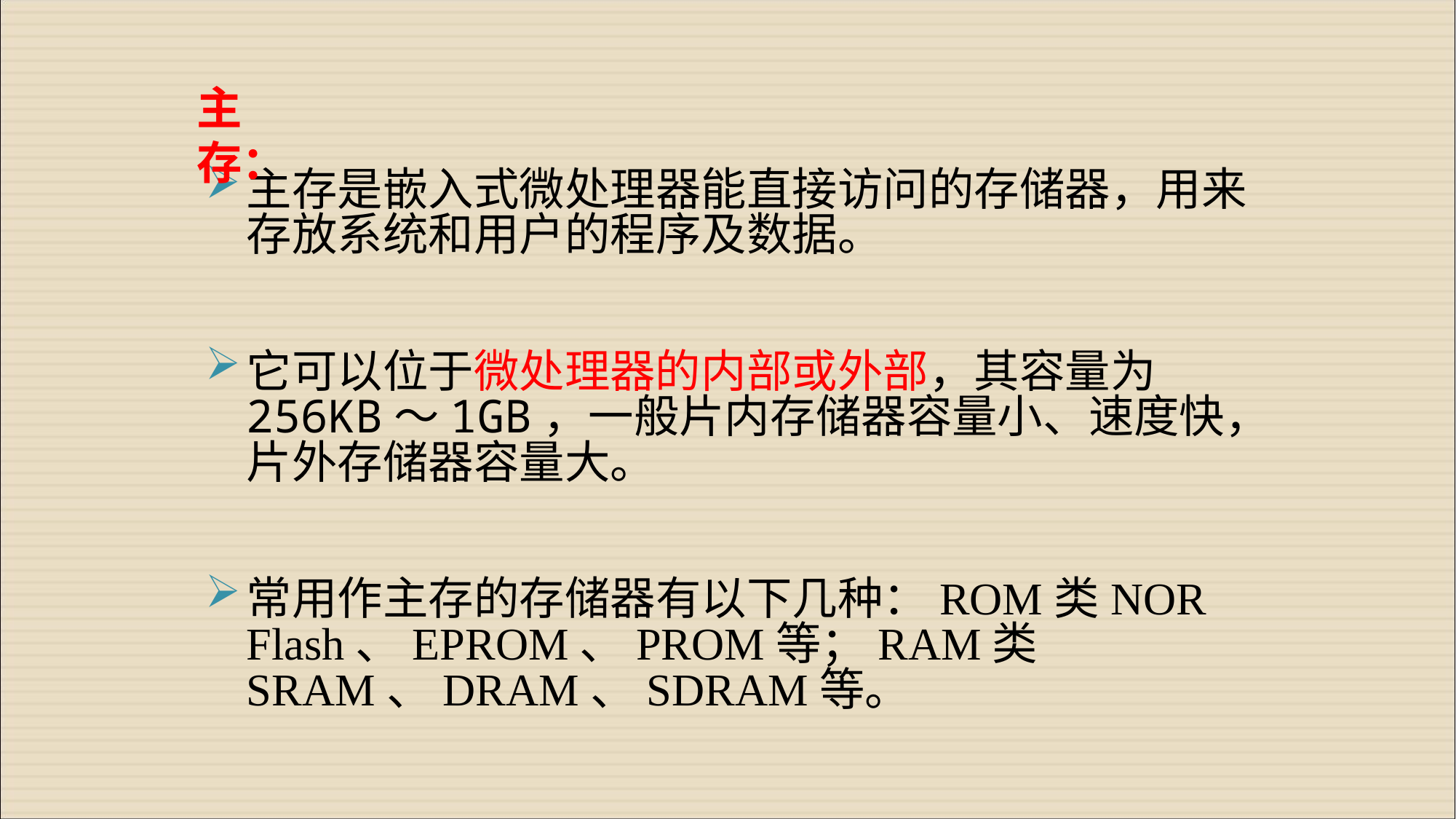

主存：
主存是嵌入式微处理器能直接访问的存储器，用来存放系统和用户的程序及数据。

它可以位于微处理器的内部或外部，其容量为256KB～1GB，一般片内存储器容量小、速度快，片外存储器容量大。

常用作主存的存储器有以下几种：ROM类NOR Flash、EPROM、PROM等；RAM类SRAM、DRAM、SDRAM等。